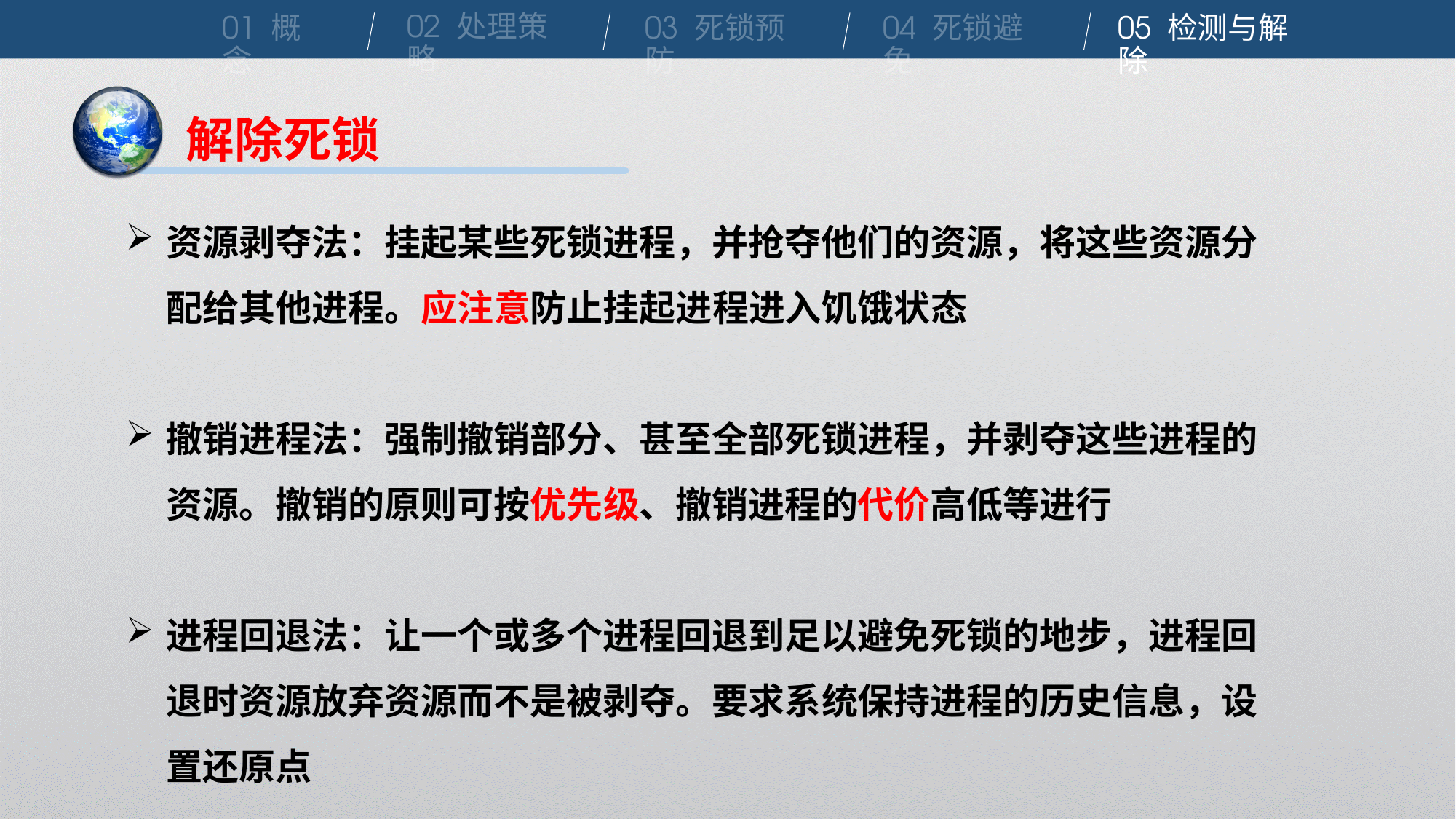

02 处理策略
01 概念
04 死锁避免
03 死锁预防
05 检测与解除
解除死锁
资源剥夺法：挂起某些死锁进程，并抢夺他们的资源，将这些资源分配给其他进程。应注意防止挂起进程进入饥饿状态

撤销进程法：强制撤销部分、甚至全部死锁进程，并剥夺这些进程的资源。撤销的原则可按优先级、撤销进程的代价高低等进行

进程回退法：让一个或多个进程回退到足以避免死锁的地步，进程回退时资源放弃资源而不是被剥夺。要求系统保持进程的历史信息，设置还原点